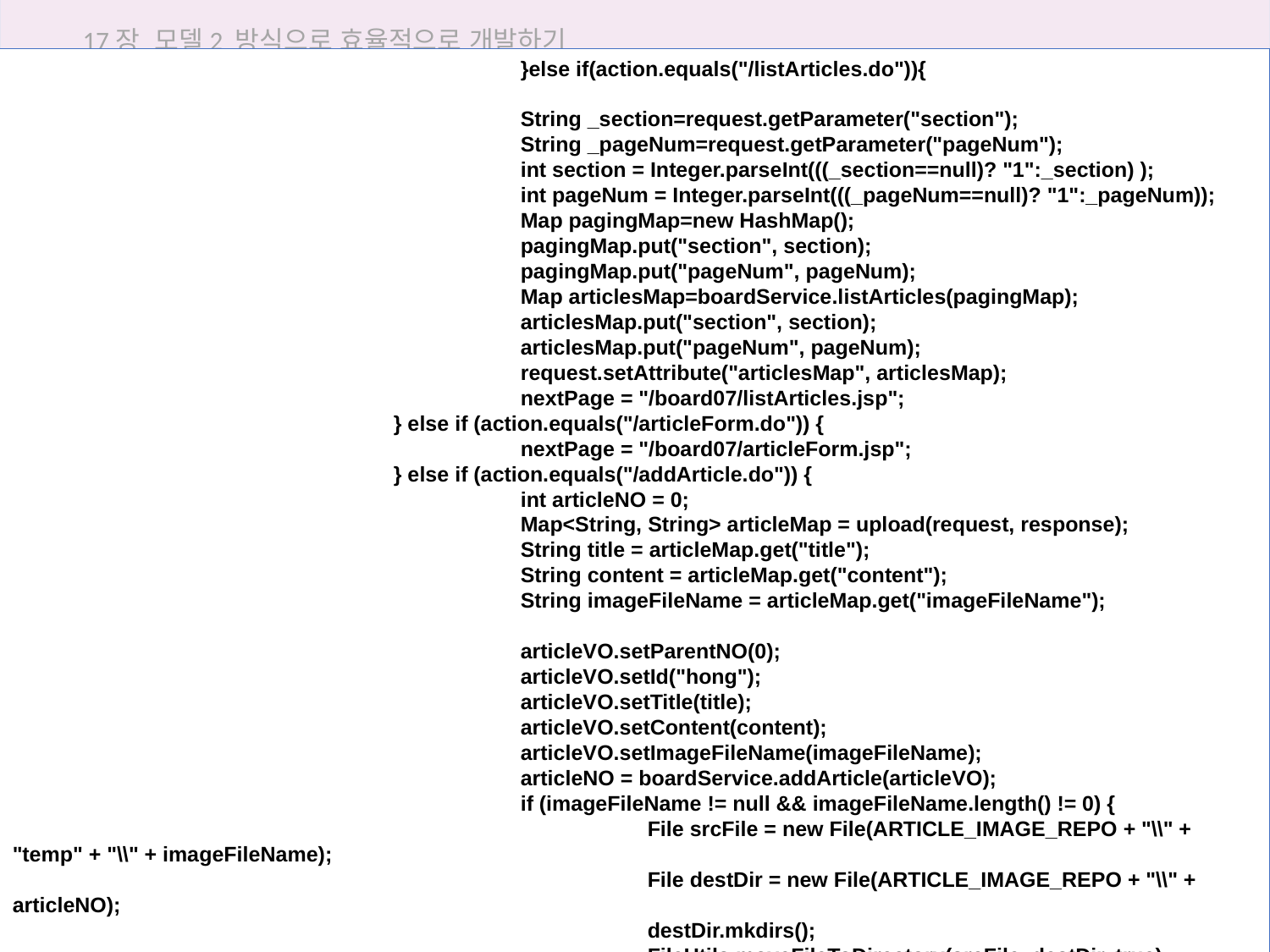

17장  모델2 방식으로 효율적으로 개발하기
				}else if(action.equals("/listArticles.do")){
				String _section=request.getParameter("section");
				String _pageNum=request.getParameter("pageNum");
				int section = Integer.parseInt(((_section==null)? "1":_section) );
				int pageNum = Integer.parseInt(((_pageNum==null)? "1":_pageNum));
				Map pagingMap=new HashMap();
				pagingMap.put("section", section);
				pagingMap.put("pageNum", pageNum);
				Map articlesMap=boardService.listArticles(pagingMap);
				articlesMap.put("section", section);
				articlesMap.put("pageNum", pageNum);
				request.setAttribute("articlesMap", articlesMap);
				nextPage = "/board07/listArticles.jsp";
			} else if (action.equals("/articleForm.do")) {
				nextPage = "/board07/articleForm.jsp";
			} else if (action.equals("/addArticle.do")) {
				int articleNO = 0;
				Map<String, String> articleMap = upload(request, response);
				String title = articleMap.get("title");
				String content = articleMap.get("content");
				String imageFileName = articleMap.get("imageFileName");

				articleVO.setParentNO(0);
				articleVO.setId("hong");
				articleVO.setTitle(title);
				articleVO.setContent(content);
				articleVO.setImageFileName(imageFileName);
				articleNO = boardService.addArticle(articleVO);
				if (imageFileName != null && imageFileName.length() != 0) {
					File srcFile = new File(ARTICLE_IMAGE_REPO + "\\" + "temp" + "\\" + imageFileName);
					File destDir = new File(ARTICLE_IMAGE_REPO + "\\" + articleNO);
					destDir.mkdirs();
					FileUtils.moveFileToDirectory(srcFile, destDir, true);
				}